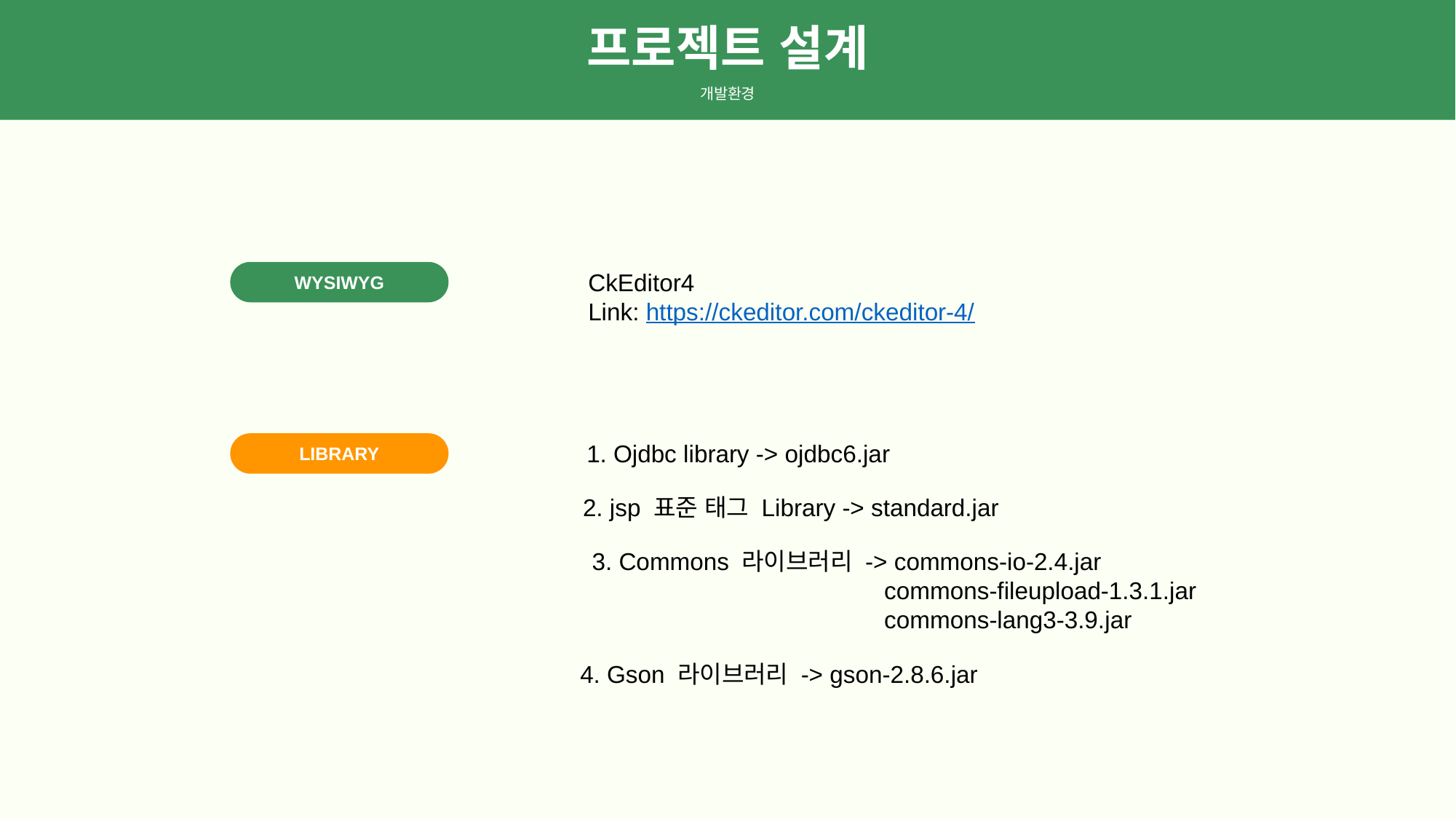

프로젝트 설계
개발환경
WYSIWYG
CkEditor4
Link: https://ckeditor.com/ckeditor-4/
LIBRARY
1. Ojdbc library -> ojdbc6.jar
2. jsp 표준 태그 Library -> standard.jar
3. Commons 라이브러리 -> commons-io-2.4.jar
		           commons-fileupload-1.3.1.jar
		           commons-lang3-3.9.jar
4. Gson 라이브러리 -> gson-2.8.6.jar